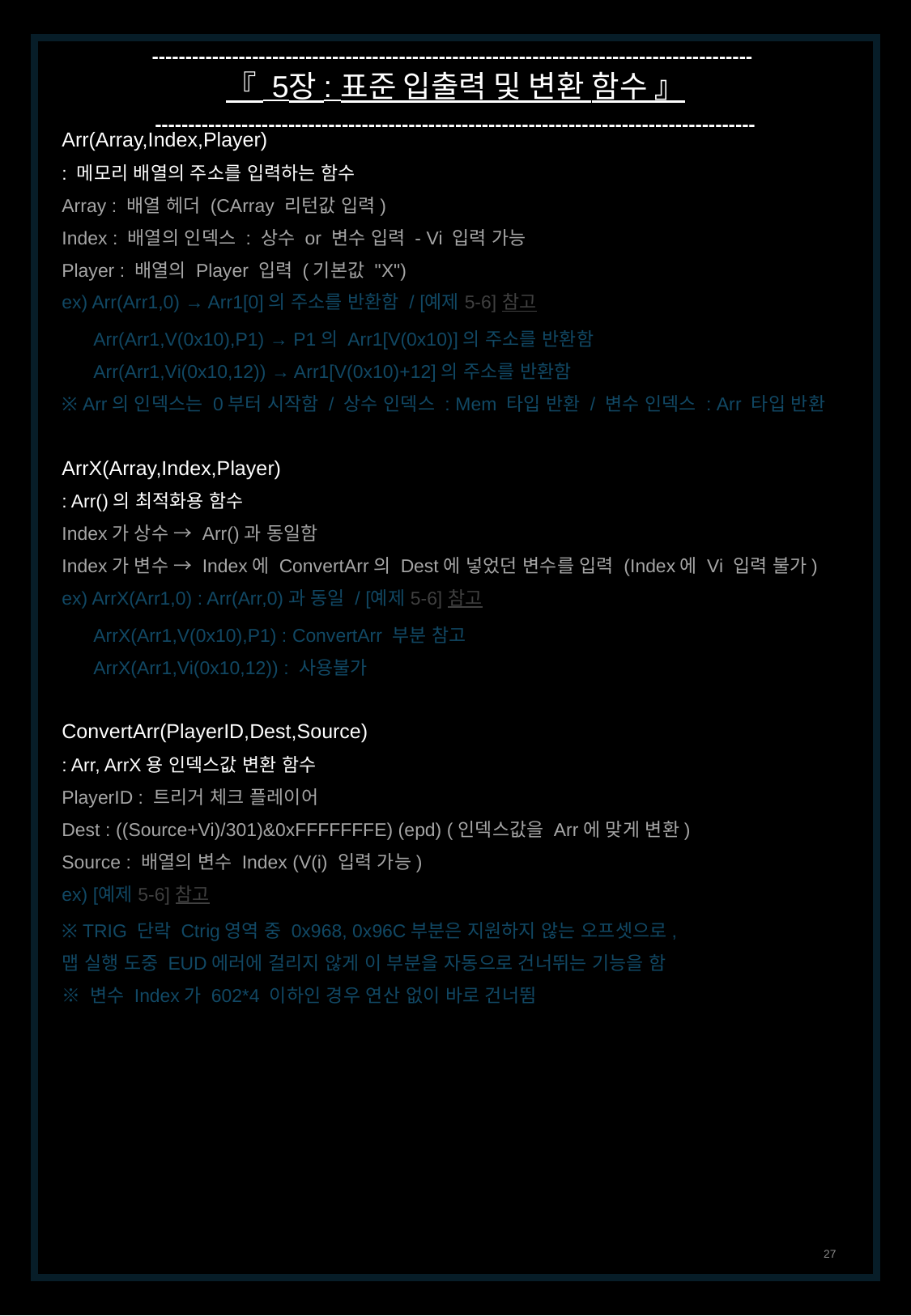

------------------------------------------------------------------------------------------
『  5장 : 표준 입출력 및 변환 함수 』
------------------------------------------------------------------------------------------

Arr(Array,Index,Player)
: 메모리 배열의 주소를 입력하는 함수
Array : 배열 헤더 (CArray 리턴값 입력)
Index : 배열의 인덱스 : 상수 or 변수 입력 - Vi 입력 가능
Player : 배열의 Player 입력 (기본값 "X")
ex) Arr(Arr1,0) → Arr1[0]의 주소를 반환함 / [예제 5-6] 참고
      Arr(Arr1,V(0x10),P1) → P1의 Arr1[V(0x10)]의 주소를 반환함
      Arr(Arr1,Vi(0x10,12)) → Arr1[V(0x10)+12]의 주소를 반환함
※ Arr의 인덱스는 0부터 시작함 / 상수 인덱스 : Mem 타입 반환 / 변수 인덱스 : Arr 타입 반환

ArrX(Array,Index,Player)
: Arr()의 최적화용 함수
Index가 상수 → Arr()과 동일함
Index가 변수 → Index에 ConvertArr의 Dest에 넣었던 변수를 입력 (Index에 Vi 입력 불가)
ex) ArrX(Arr1,0) : Arr(Arr,0)과 동일 / [예제 5-6] 참고
      ArrX(Arr1,V(0x10),P1) : ConvertArr 부분 참고
      ArrX(Arr1,Vi(0x10,12)) : 사용불가

ConvertArr(PlayerID,Dest,Source)
: Arr, ArrX용 인덱스값 변환 함수
PlayerID : 트리거 체크 플레이어
Dest : ((Source+Vi)/301)&0xFFFFFFFE) (epd) (인덱스값을 Arr에 맞게 변환)
Source : 배열의 변수 Index (V(i) 입력 가능)
ex) [예제 5-6] 참고
※ TRIG 단락 Ctrig영역 중 0x968, 0x96C부분은 지원하지 않는 오프셋으로,
맵 실행 도중 EUD에러에 걸리지 않게 이 부분을 자동으로 건너뛰는 기능을 함
※ 변수 Index가 602*4 이하인 경우 연산 없이 바로 건너뜀
27